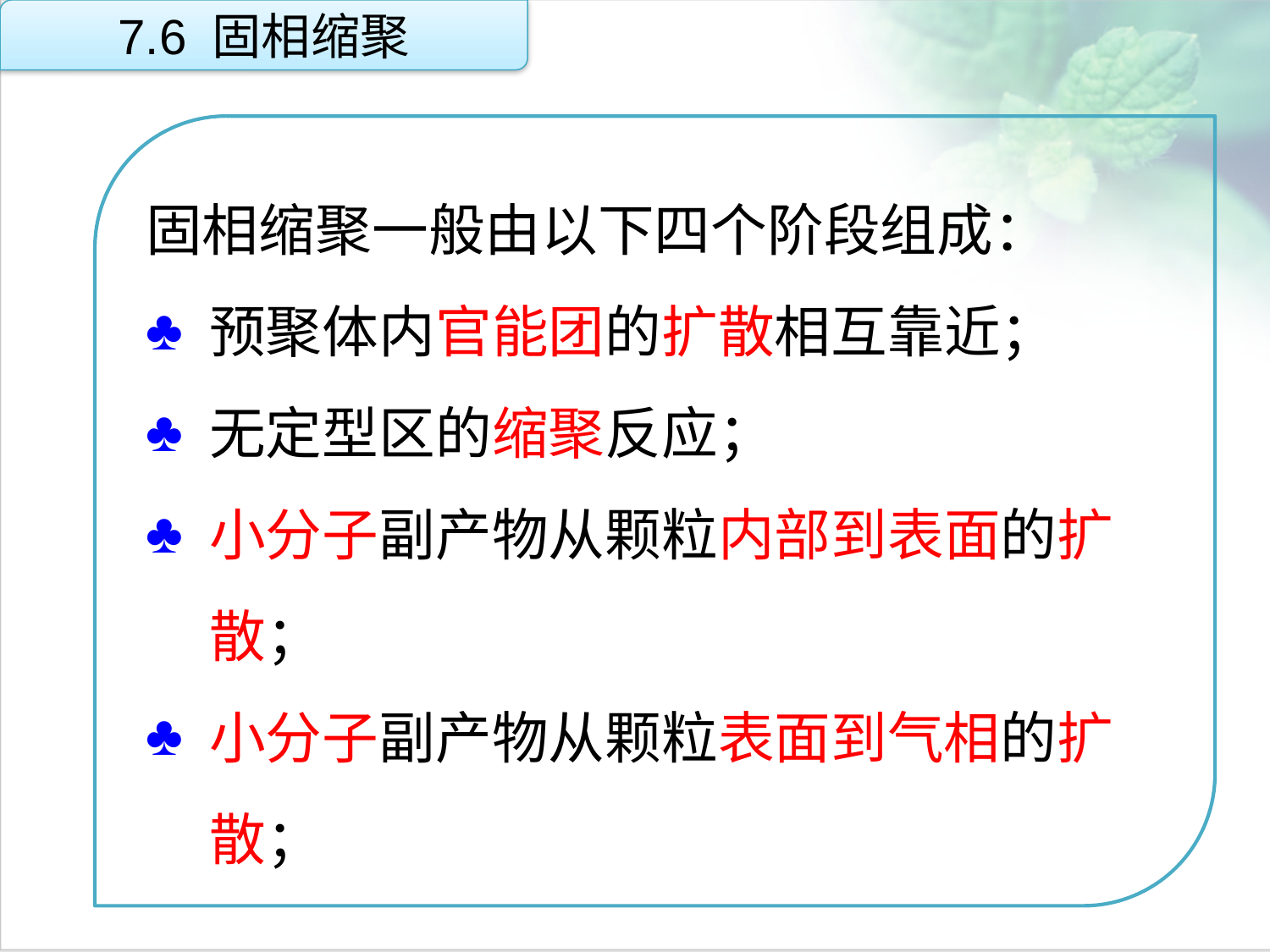

7.6 固相缩聚
固相缩聚一般由以下四个阶段组成：
预聚体内官能团的扩散相互靠近；
无定型区的缩聚反应；
小分子副产物从颗粒内部到表面的扩散；
小分子副产物从颗粒表面到气相的扩散；
点击添加文本
点击添加文本
点击添加文本
点击添加文本